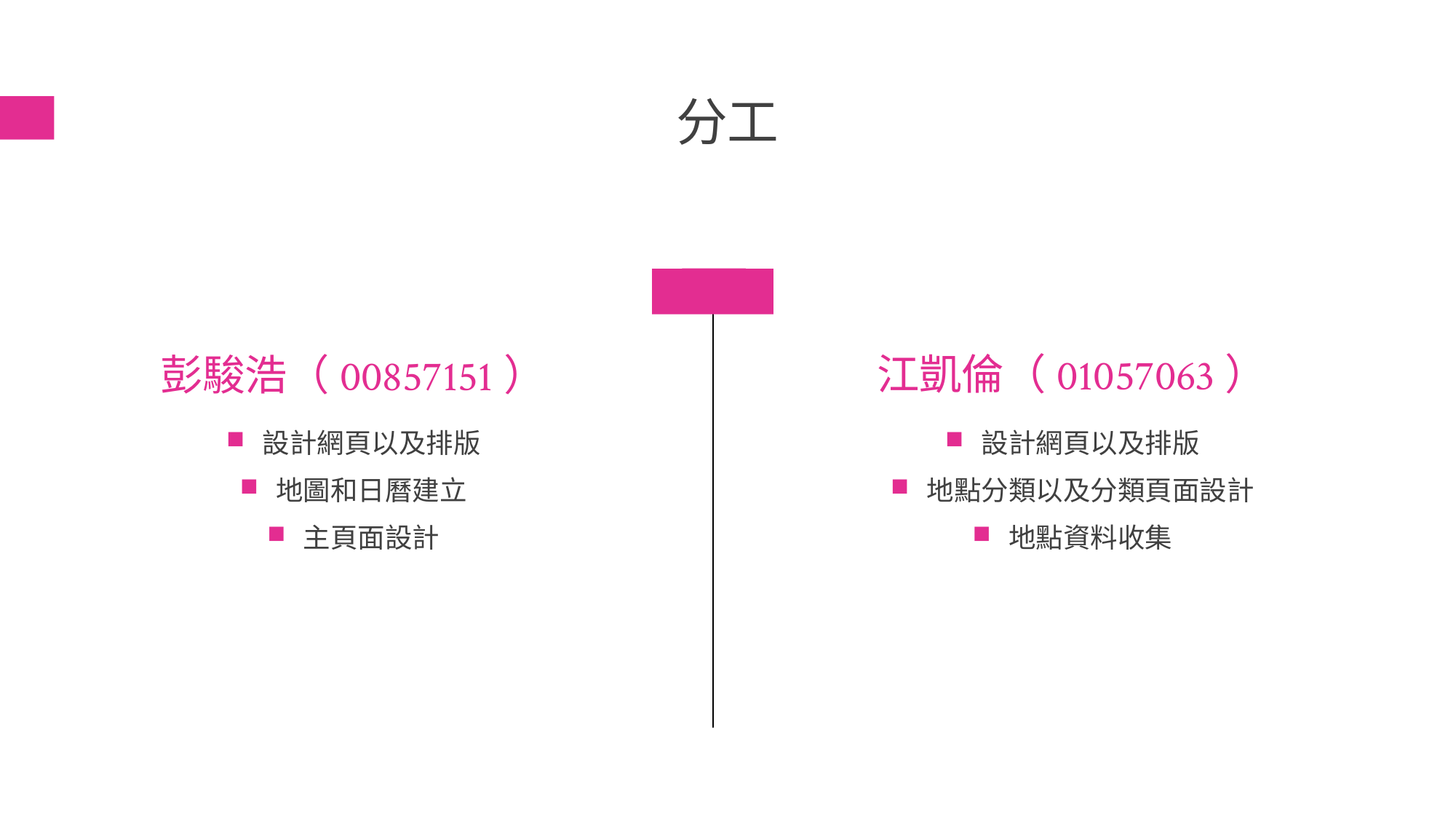

# 分工

彭駿浩（00857151）
江凱倫（01057063）
設計網頁以及排版
地圖和日曆建立
主頁面設計

設計網頁以及排版
地點分類以及分類頁面設計
地點資料收集